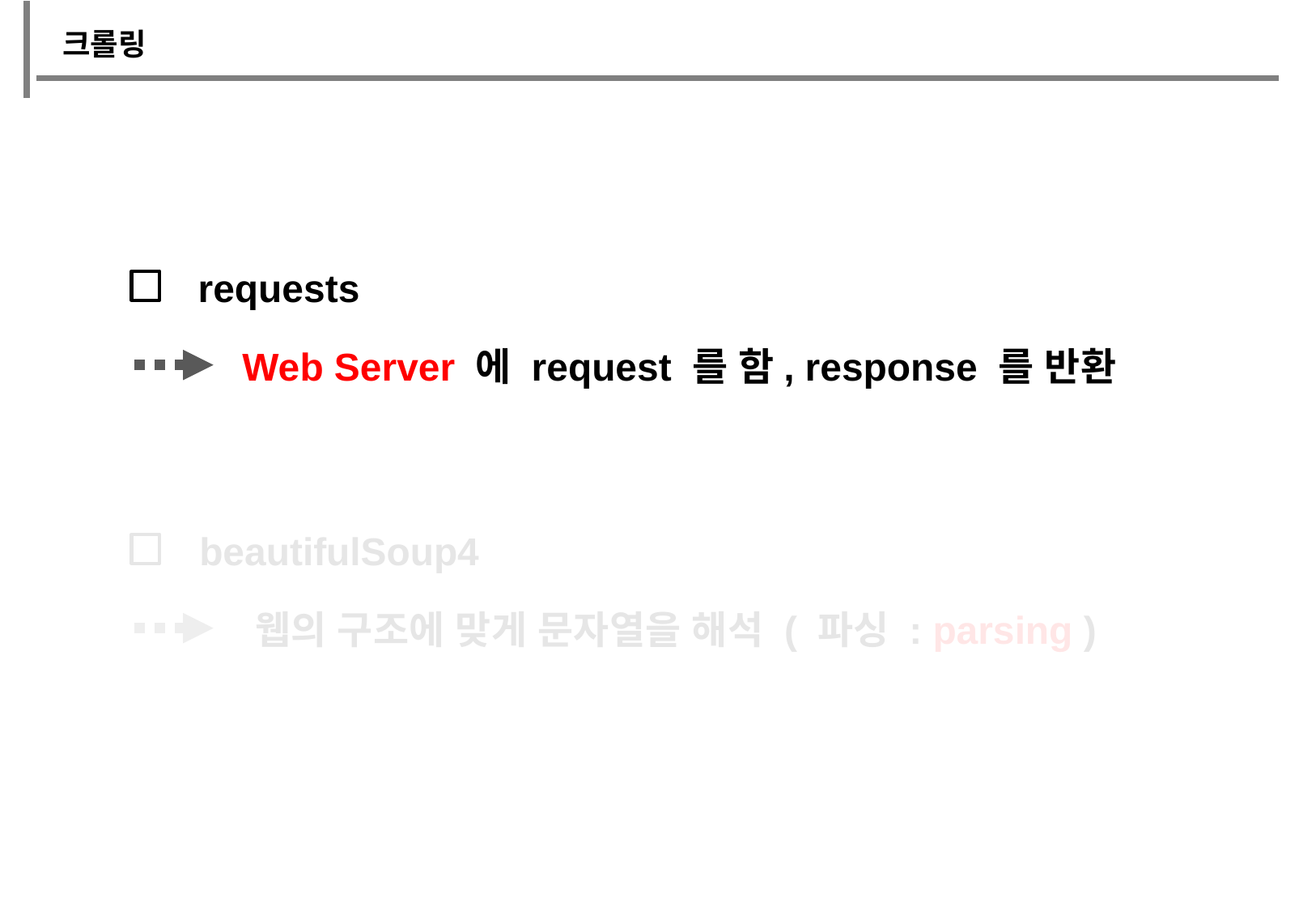

크롤링

requests

Web Server 에 request 를 함, response 를 반환

beautifulSoup4

웹의 구조에 맞게 문자열을 해석 ( 파싱 : parsing )